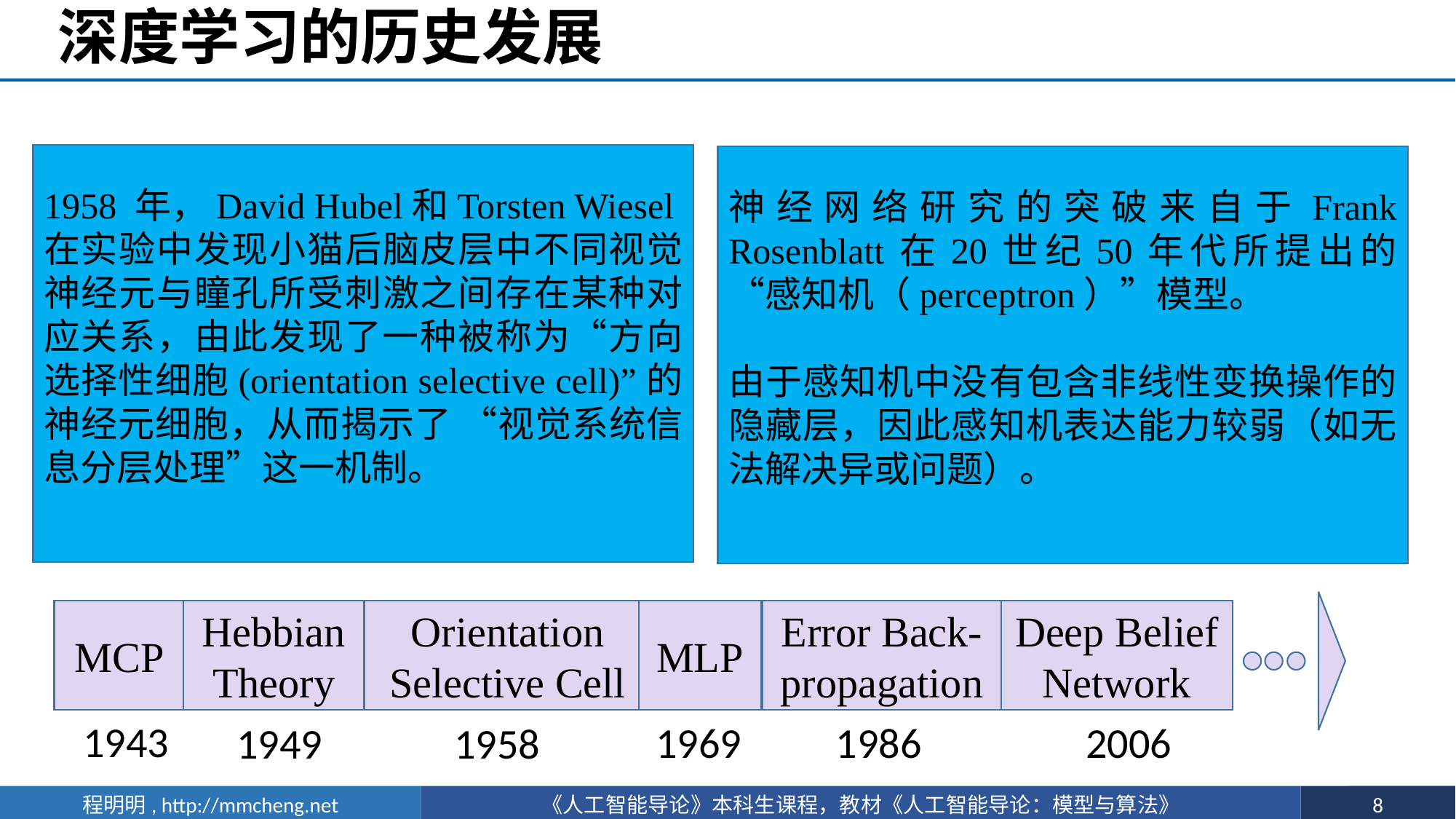

# 深度学习的历史发展
1958 年，David Hubel和Torsten Wiesel在实验中发现小猫后脑皮层中不同视觉神经元与瞳孔所受刺激之间存在某种对应关系，由此发现了一种被称为“方向选择性细胞(orientation selective cell)”的神经元细胞，从而揭示了 “视觉系统信息分层处理”这一机制。

神经网络研究的突破来自于Frank Rosenblatt在20世纪50年代所提出的“感知机（perceptron）”模型。

由于感知机中没有包含非线性变换操作的隐藏层，因此感知机表达能力较弱（如无法解决异或问题）。

Error Back-propagation
Deep Belief Network
MCP
Hebbian Theory
Orientation Selective Cell
MLP

1943
1969
1986
2006
1949
1958